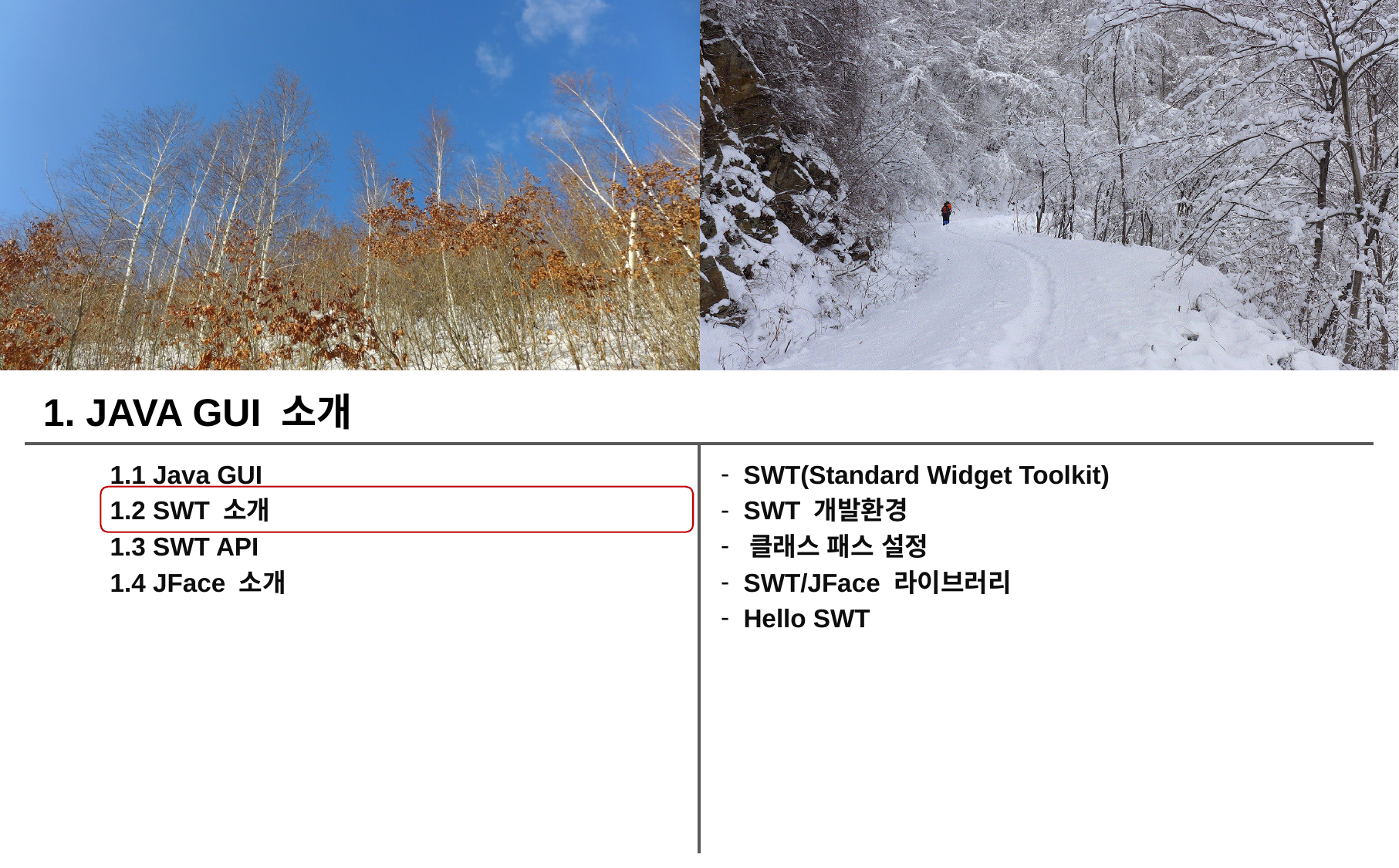

1. JAVA GUI 소개
1.1 Java GUI
1.2 SWT 소개
1.3 SWT API
1.4 JFace 소개
  SWT(Standard Widget Toolkit)
  SWT 개발환경
  클래스 패스 설정
  SWT/JFace 라이브러리
  Hello SWT